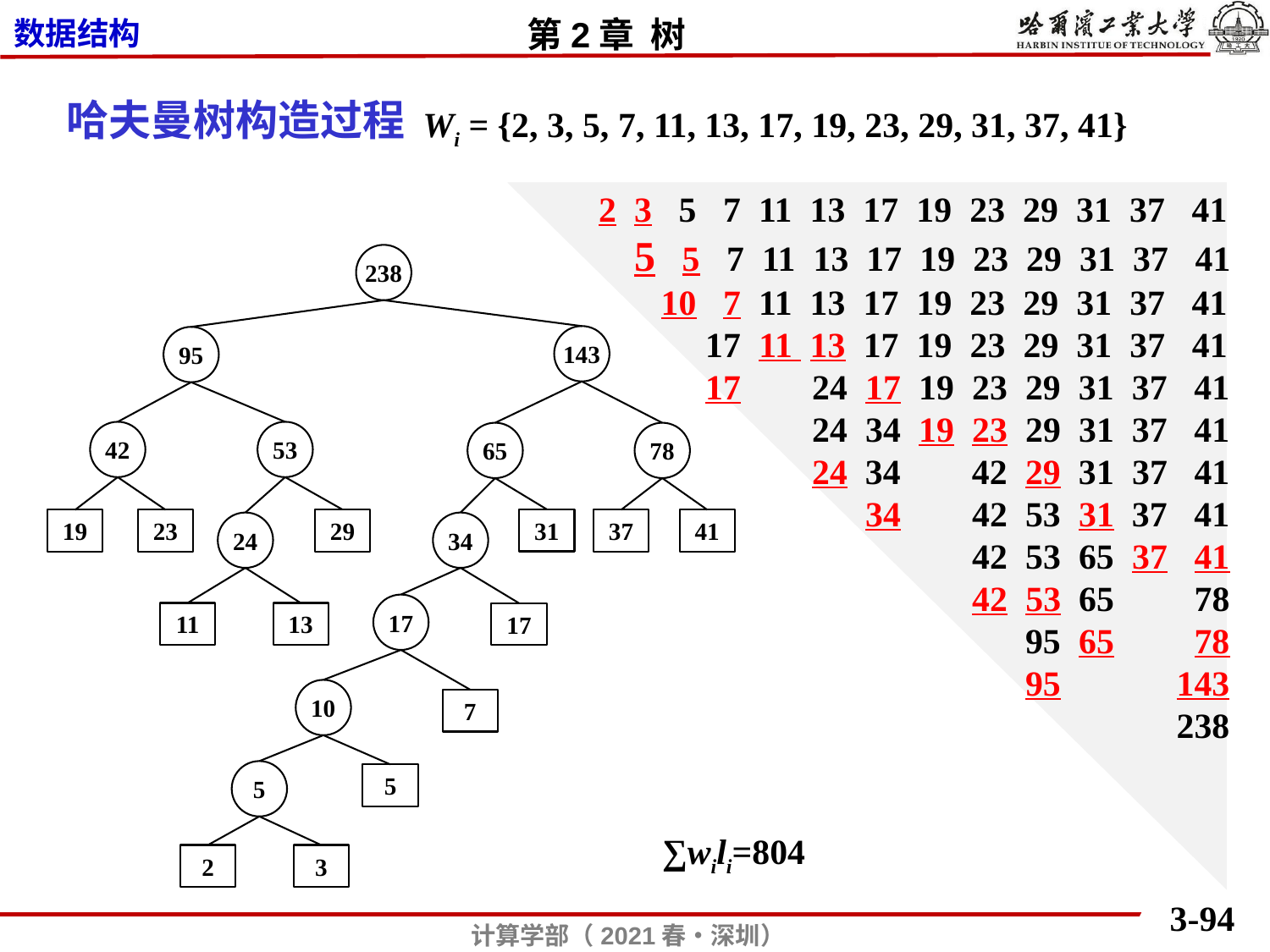

哈夫曼树构造过程
Wi = {2, 3, 5, 7, 11, 13, 17, 19, 23, 29, 31, 37, 41}

2  3   5   7  11  13  17  19  23  29  31  37   41
    5   5   7  11  13  17  19  23  29  31  37   41
       10   7  11  13  17  19  23  29  31  37   41
            17  11  13  17  19  23  29  31  37   41
            17        24  17  19  23  29  31  37   41
                        24  34  19  23  29  31  37   41
                        24  34        42  29  31  37   41
                              34        42  53  31  37   41
                                          42  53  65  37   41
                                          42  53  65         78
                                                95  65         78
                                                95             143
                                                                 238
238
143
95
42
53
65
78
31
29
37
41
19
23
24
34
17
11
13
17
10
7
5
5
2
3
∑wili=804